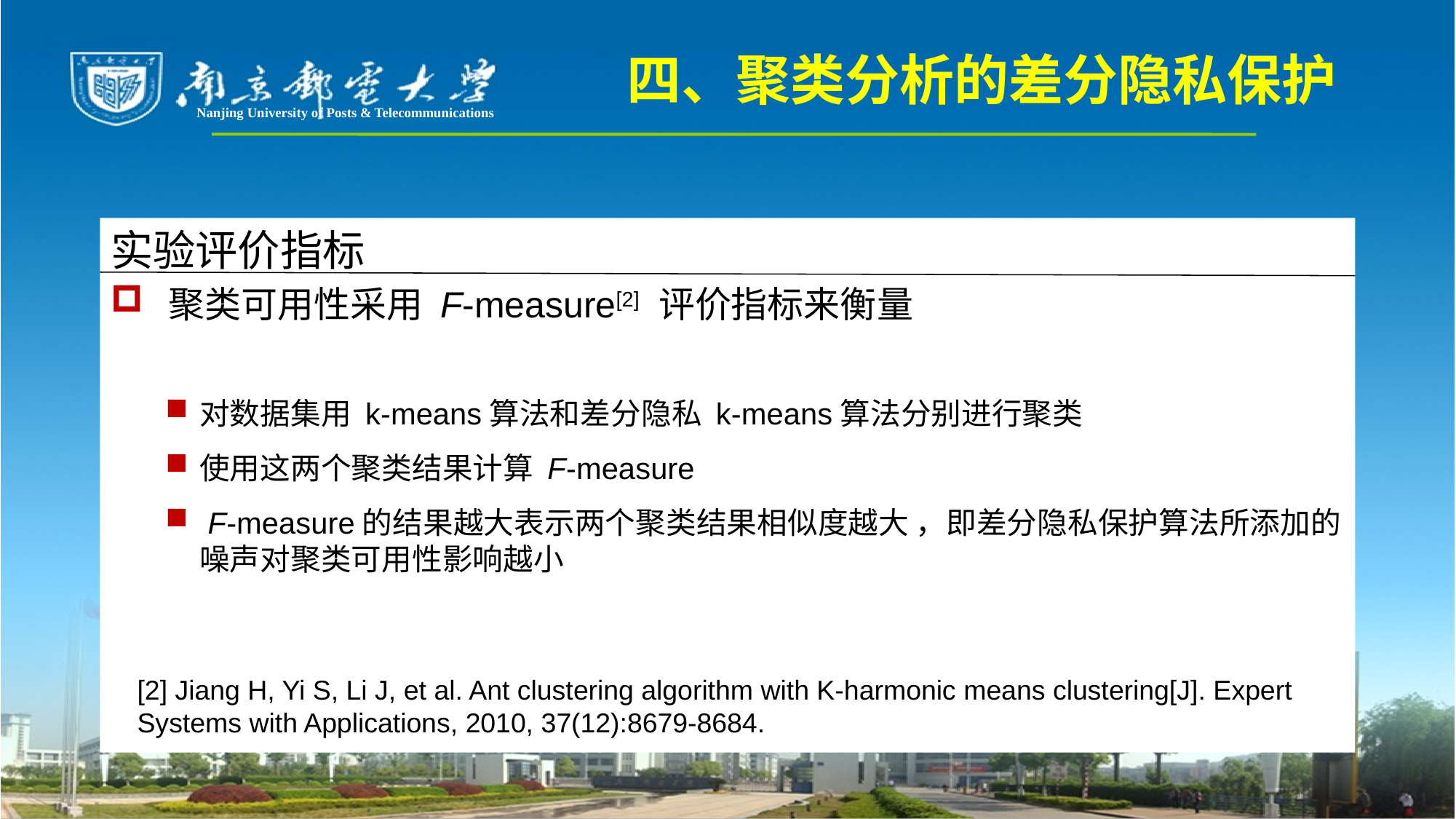

四、聚类分析的差分隐私保护
Nanjing University of Posts & Telecommunications

实验评价指标
 聚类可用性采用 F-measure[2] 评价指标来衡量

对数据集用 k-means算法和差分隐私 k-means算法分别进行聚类
使用这两个聚类结果计算 F-measure
 F-measure的结果越大表示两个聚类结果相似度越大 ，即差分隐私保护算法所添加的噪声对聚类可用性影响越小
[2] Jiang H, Yi S, Li J, et al. Ant clustering algorithm with K-harmonic means clustering[J]. Expert Systems with Applications, 2010, 37(12):8679-8684.